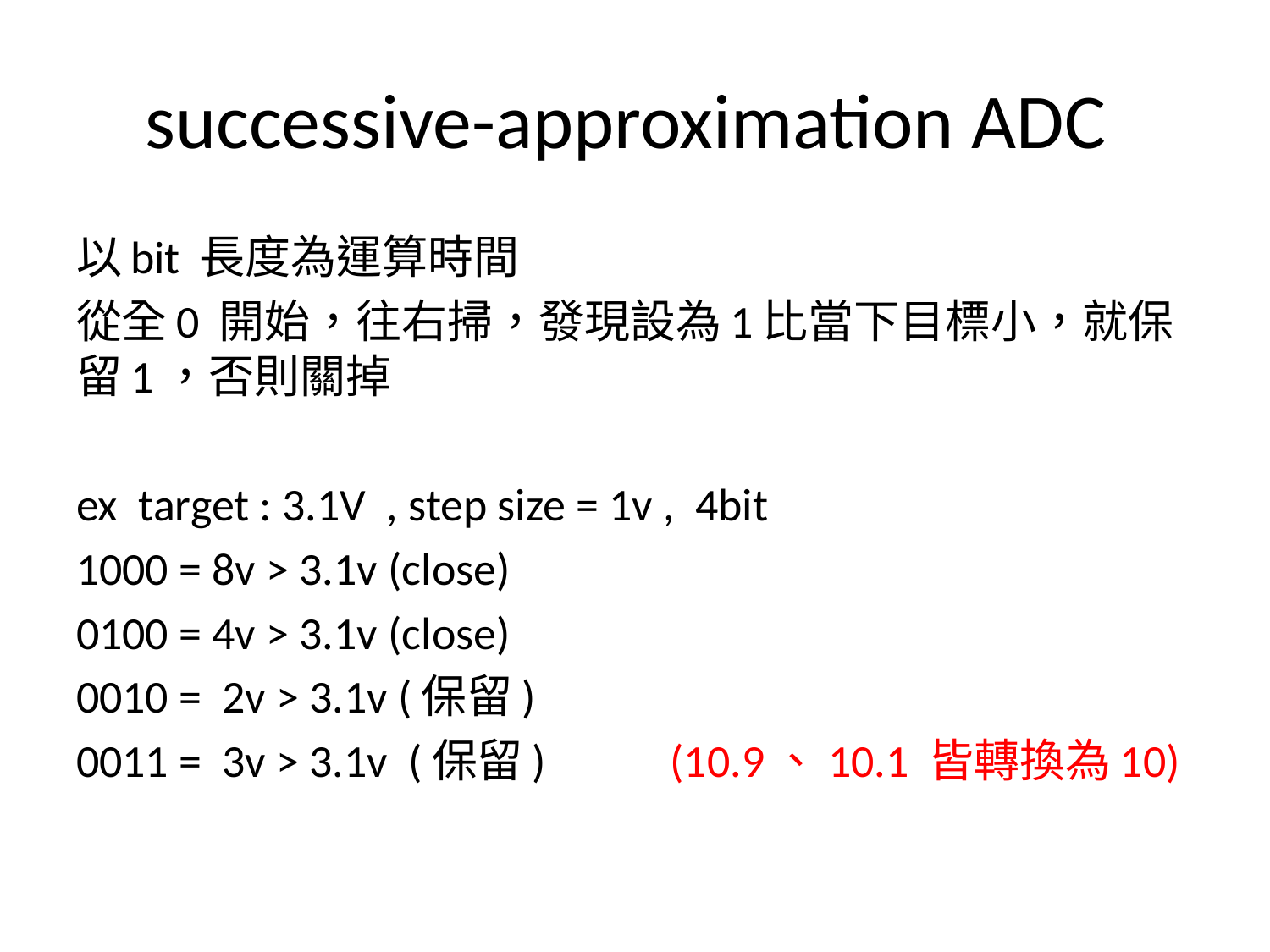

# successive-approximation ADC
以bit 長度為運算時間
從全0 開始，往右掃，發現設為1比當下目標小，就保留1，否則關掉

ex  target : 3.1V  , step size = 1v ,  4bit
1000 = 8v > 3.1v (close)
0100 = 4v > 3.1v (close)
0010 =  2v > 3.1v (保留)
0011 =  3v > 3.1v  (保留)            (10.9、10.1 皆轉換為10)